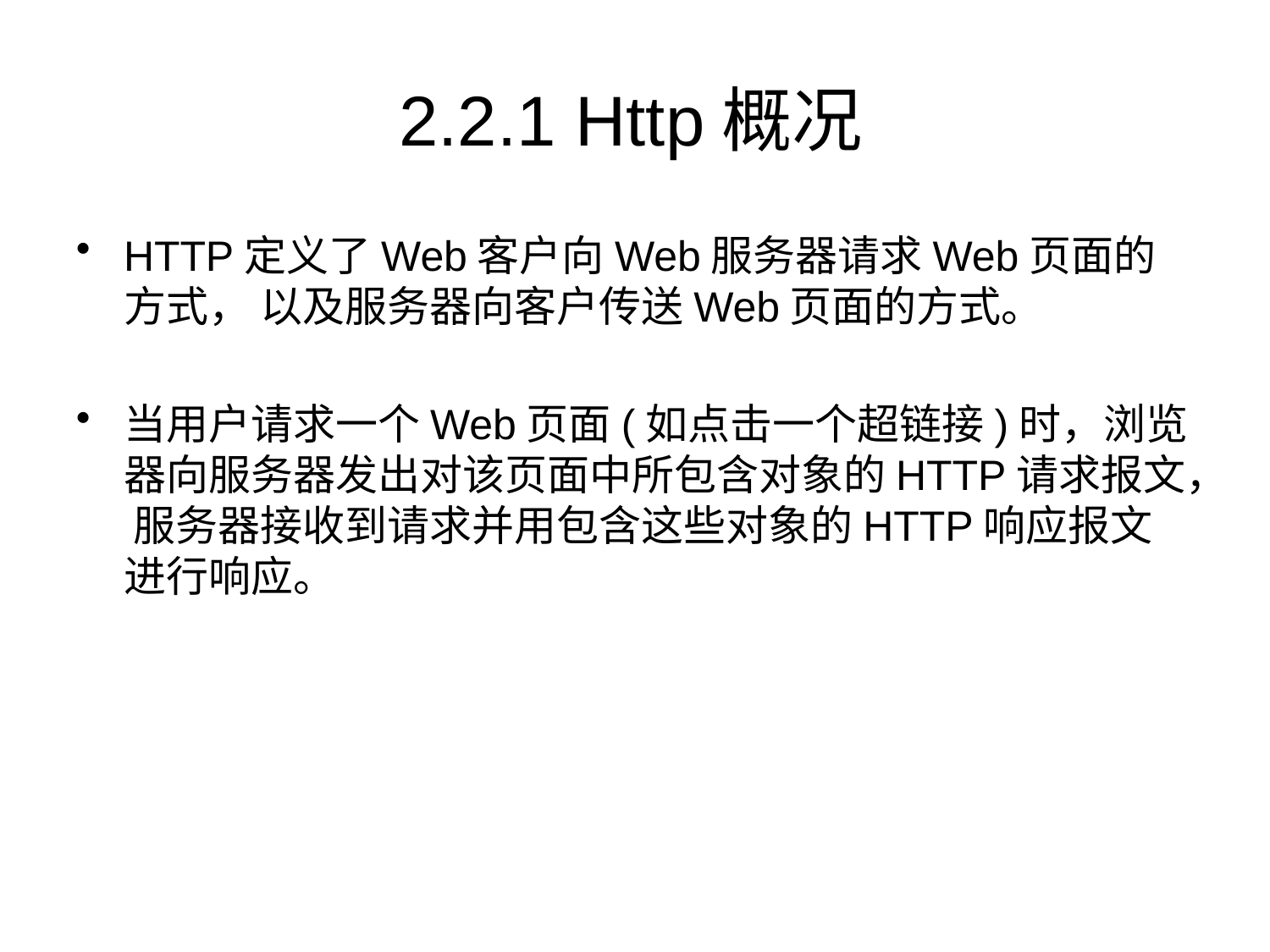

# 2.2.1 Http概况
HTTP定义了Web客户向Web服务器请求Web页面的方式， 以及服务器向客户传送Web页面的方式。

当用户请求一个Web页面(如点击一个超链接)时，浏览器向服务器发出对该页面中所包含对象的HTTP请求报文， 服务器接收到请求并用包含这些对象的HTTP响应报文进行响应。